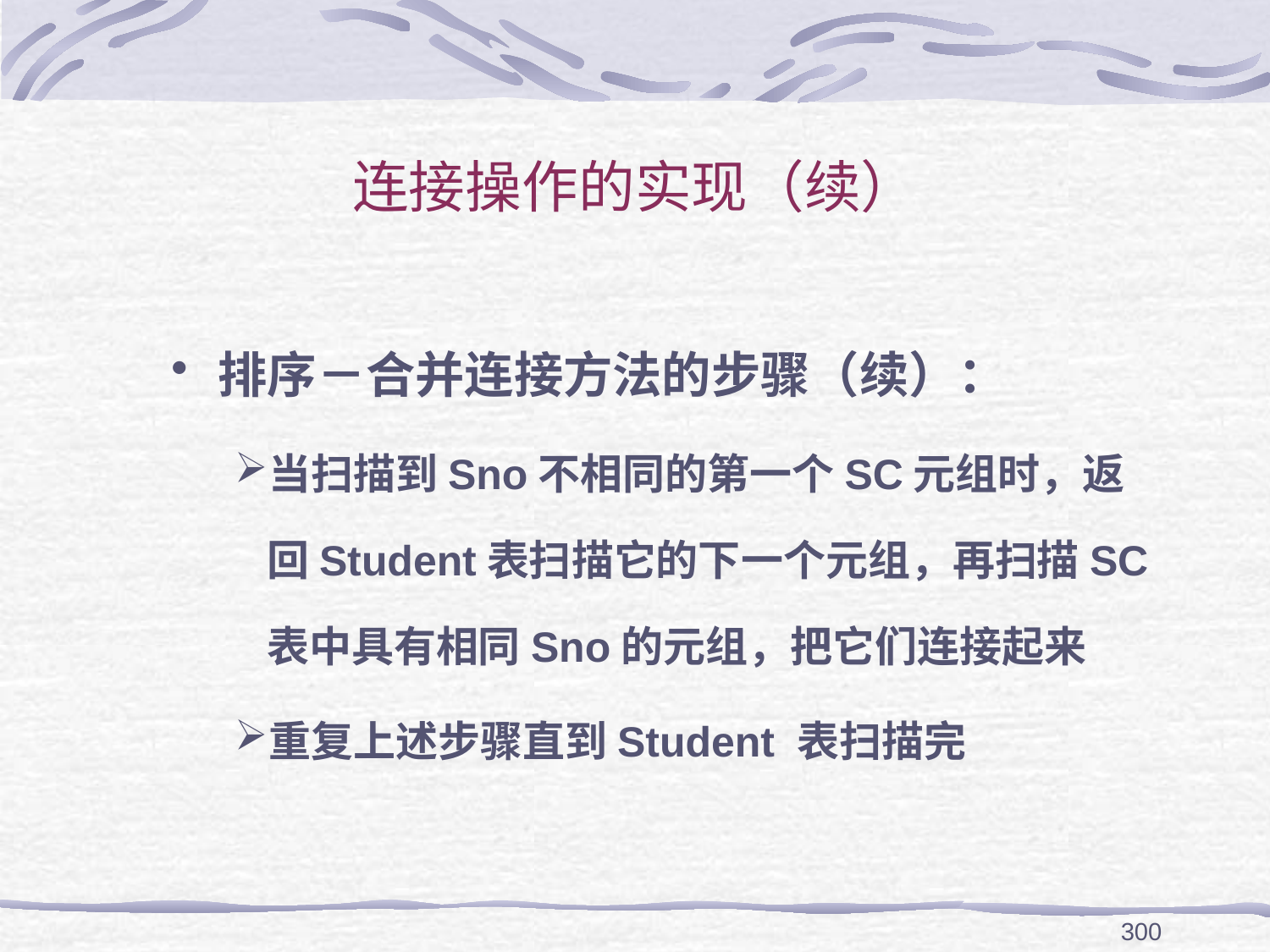

# 连接操作的实现（续）
排序－合并连接方法的步骤（续）：
当扫描到Sno不相同的第一个SC元组时，返回Student表扫描它的下一个元组，再扫描SC表中具有相同Sno的元组，把它们连接起来
重复上述步骤直到Student 表扫描完

300